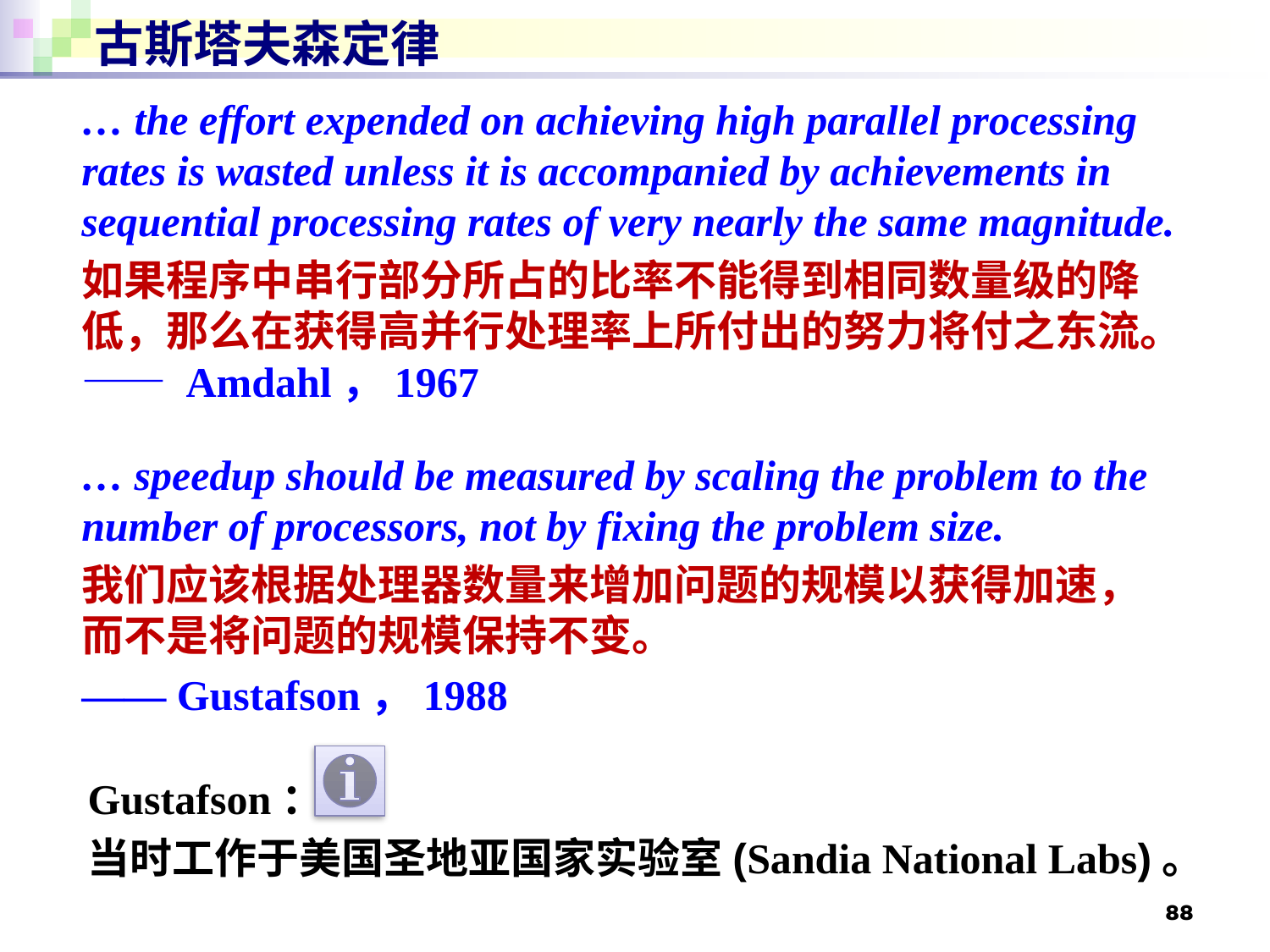

# 古斯塔夫森定律
… the effort expended on achieving high parallel processing rates is wasted unless it is accompanied by achievements in sequential processing rates of very nearly the same magnitude.
如果程序中串行部分所占的比率不能得到相同数量级的降
低，那么在获得高并行处理率上所付出的努力将付之东流。
—— Amdahl，1967
… speedup should be measured by scaling the problem to the number of processors, not by fixing the problem size.
我们应该根据处理器数量来增加问题的规模以获得加速，
而不是将问题的规模保持不变。
—— Gustafson，1988

Gustafson：
当时工作于美国圣地亚国家实验室(Sandia National Labs)。
88